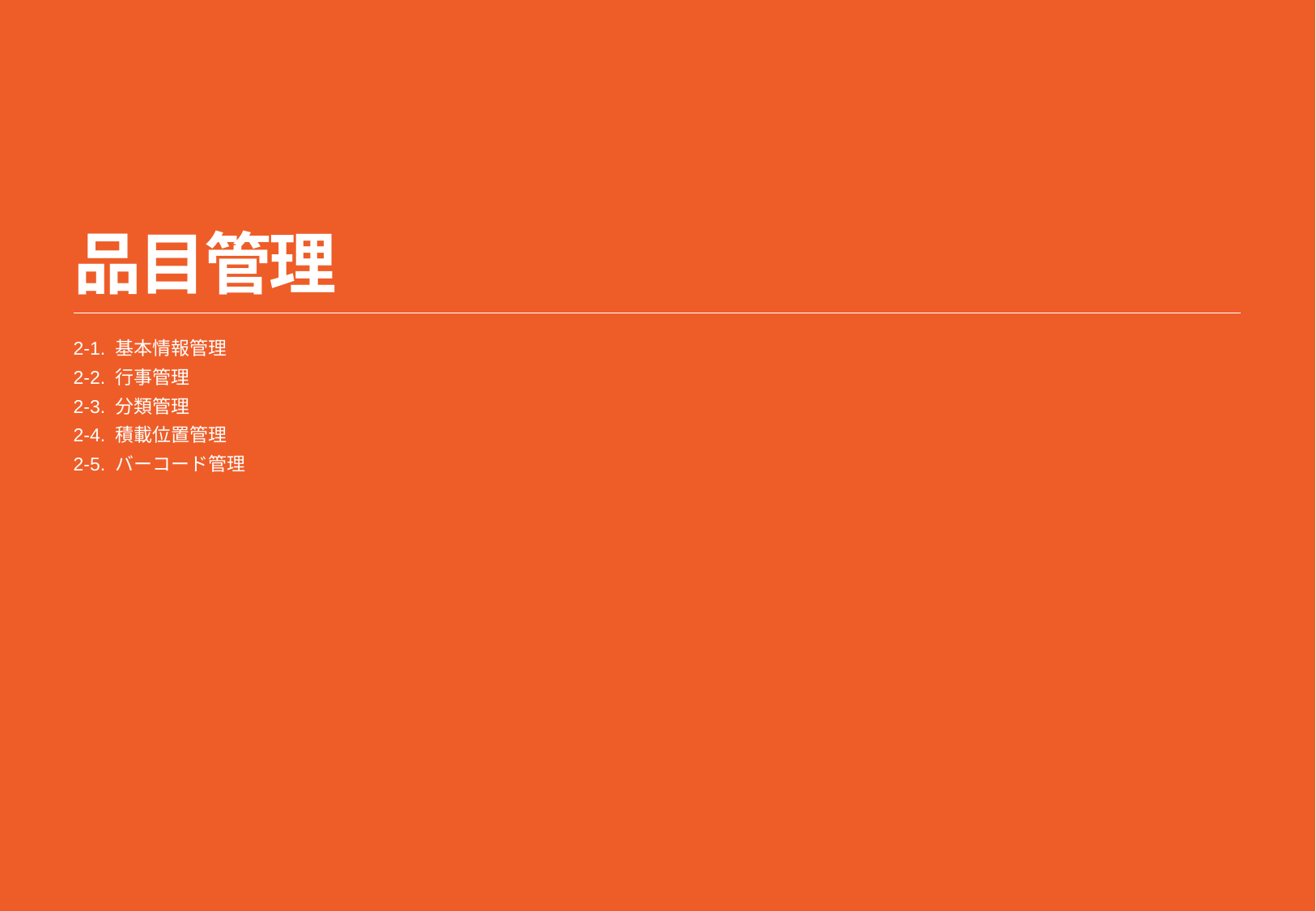

5/5
# 品目管理
2-1. 基本情報管理
2-2. 行事管理
2-3. 分類管理
2-4. 積載位置管理
2-5. バーコード管理